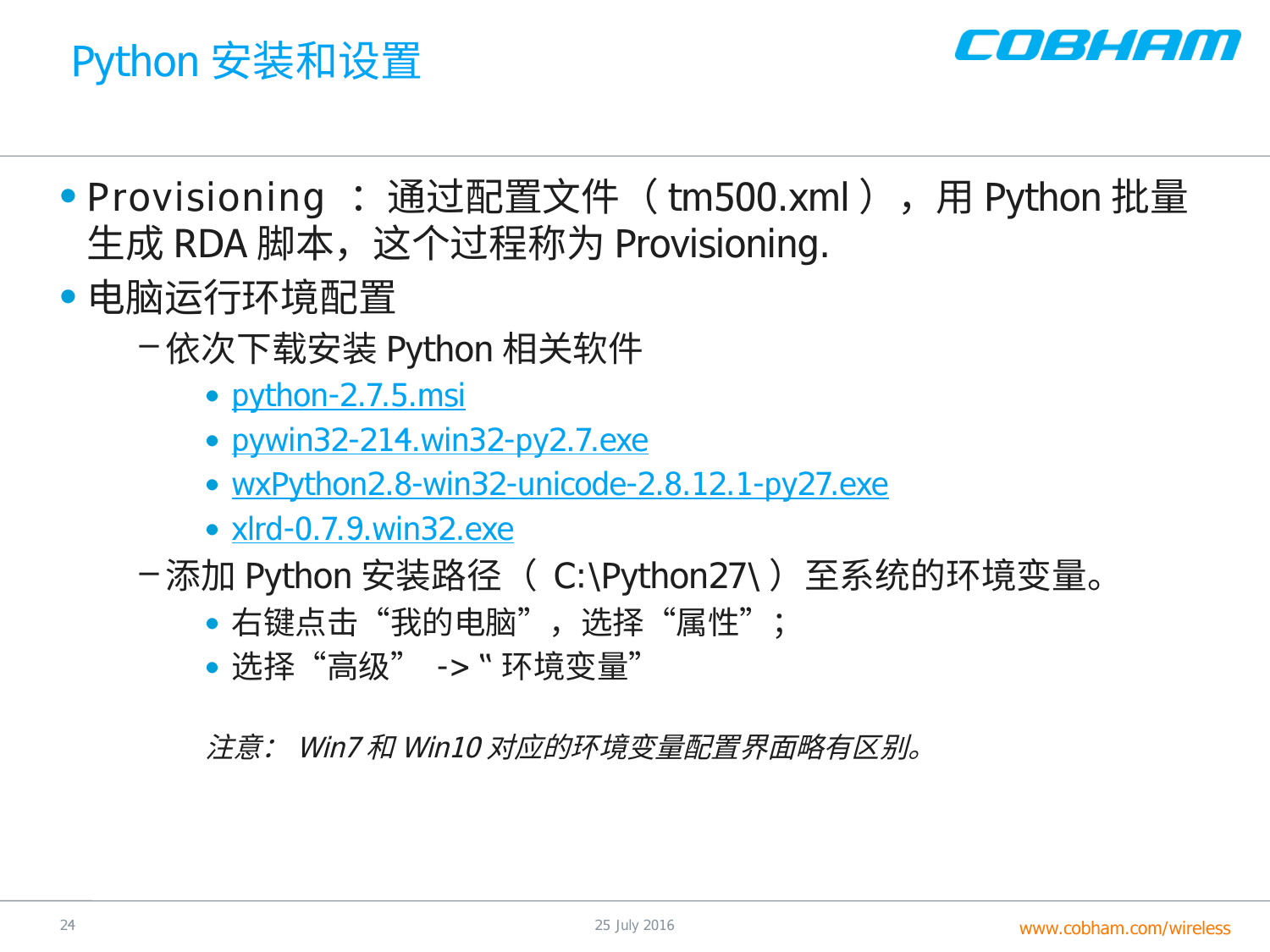

# Python安装和设置

Provisioning ：通过配置文件（tm500.xml），用Python批量生成RDA脚本，这个过程称为Provisioning.
电脑运行环境配置
依次下载安装Python相关软件
python-2.7.5.msi
pywin32-214.win32-py2.7.exe
wxPython2.8-win32-unicode-2.8.12.1-py27.exe
xlrd-0.7.9.win32.exe
添加Python安装路径（ C:\Python27\）至系统的环境变量。
右键点击“我的电脑”，选择“属性”；
选择“高级” -> “环境变量”

注意：Win7和Win10对应的环境变量配置界面略有区别。
24
25 July 2016